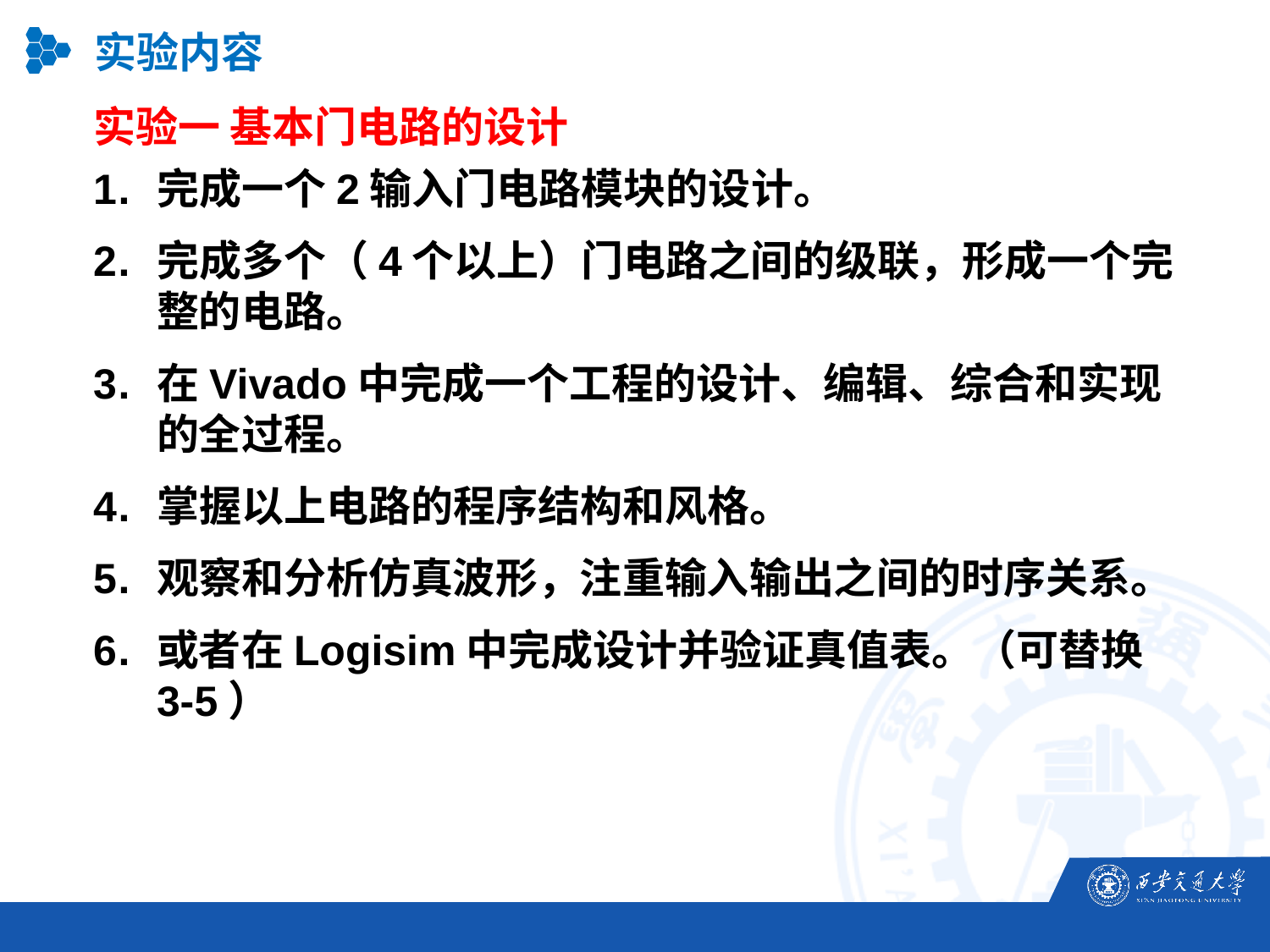

实验内容
实验一 基本门电路的设计
完成一个2输入门电路模块的设计。
完成多个（4个以上）门电路之间的级联，形成一个完整的电路。
在Vivado中完成一个工程的设计、编辑、综合和实现的全过程。
掌握以上电路的程序结构和风格。
观察和分析仿真波形，注重输入输出之间的时序关系。
或者在Logisim中完成设计并验证真值表。（可替换3-5）